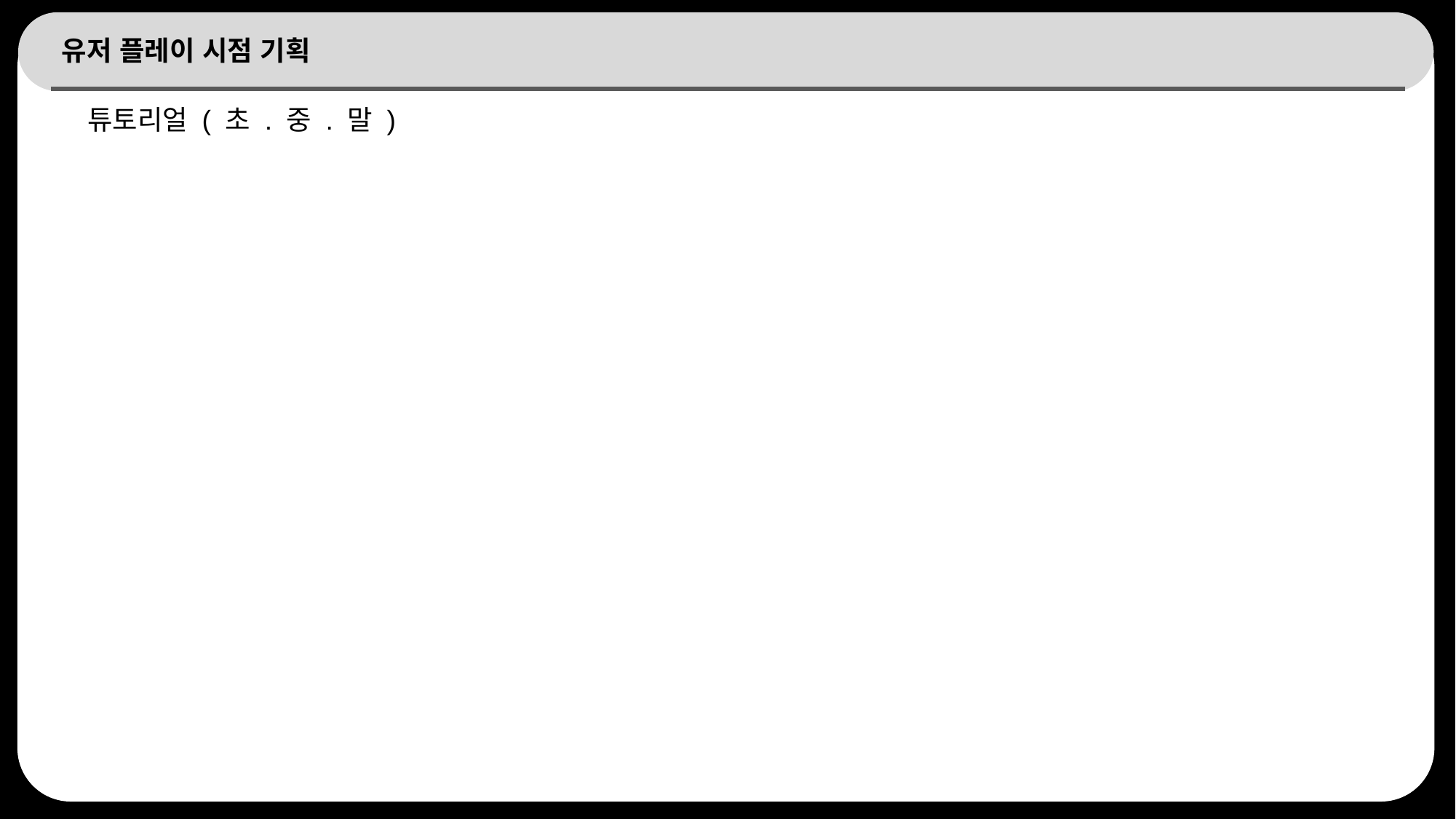

# 유저 플레이 시점 기획
튜토리얼 ( 초 . 중 . 말 )
16